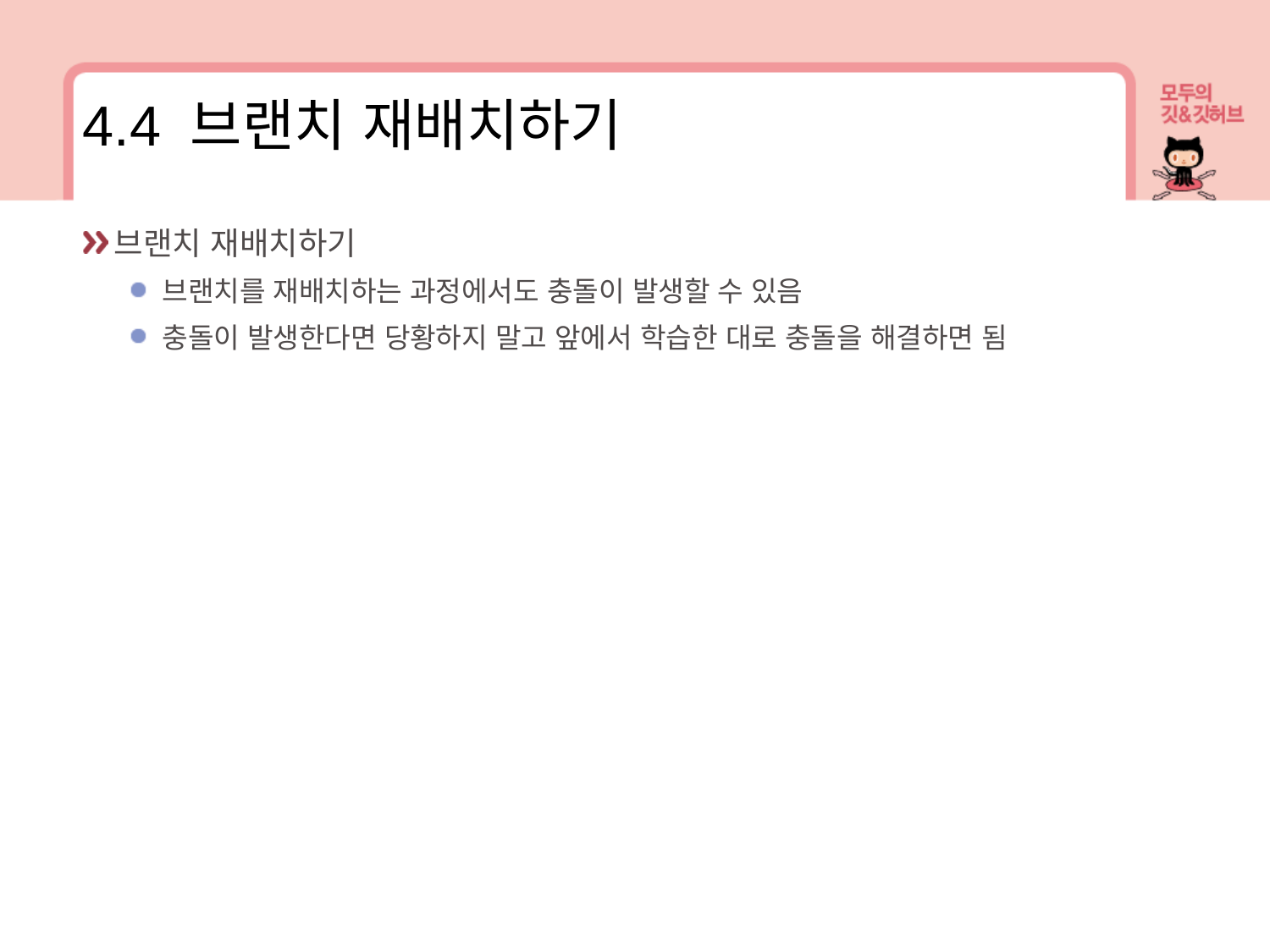

4.4 브랜치 재배치하기
브랜치 재배치하기
브랜치를 재배치하는 과정에서도 충돌이 발생할 수 있음
충돌이 발생한다면 당황하지 말고 앞에서 학습한 대로 충돌을 해결하면 됨